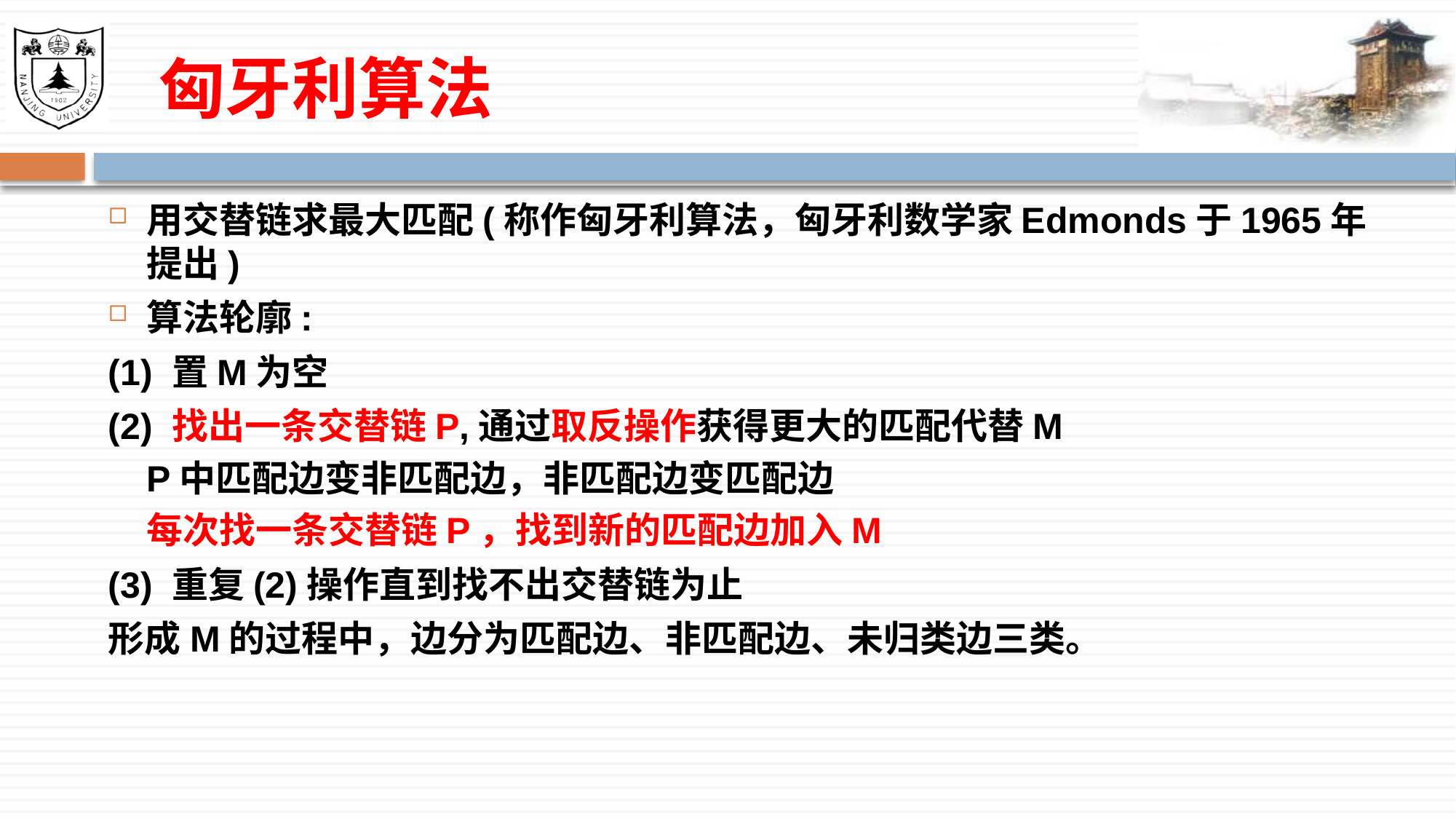

# 匈牙利算法
用交替链求最大匹配(称作匈牙利算法，匈牙利数学家Edmonds于1965年提出)
算法轮廓:
(1) 置M为空
(2) 找出一条交替链P,通过取反操作获得更大的匹配代替M
P中匹配边变非匹配边，非匹配边变匹配边
每次找一条交替链P，找到新的匹配边加入M
(3) 重复(2)操作直到找不出交替链为止
形成M的过程中，边分为匹配边、非匹配边、未归类边三类。